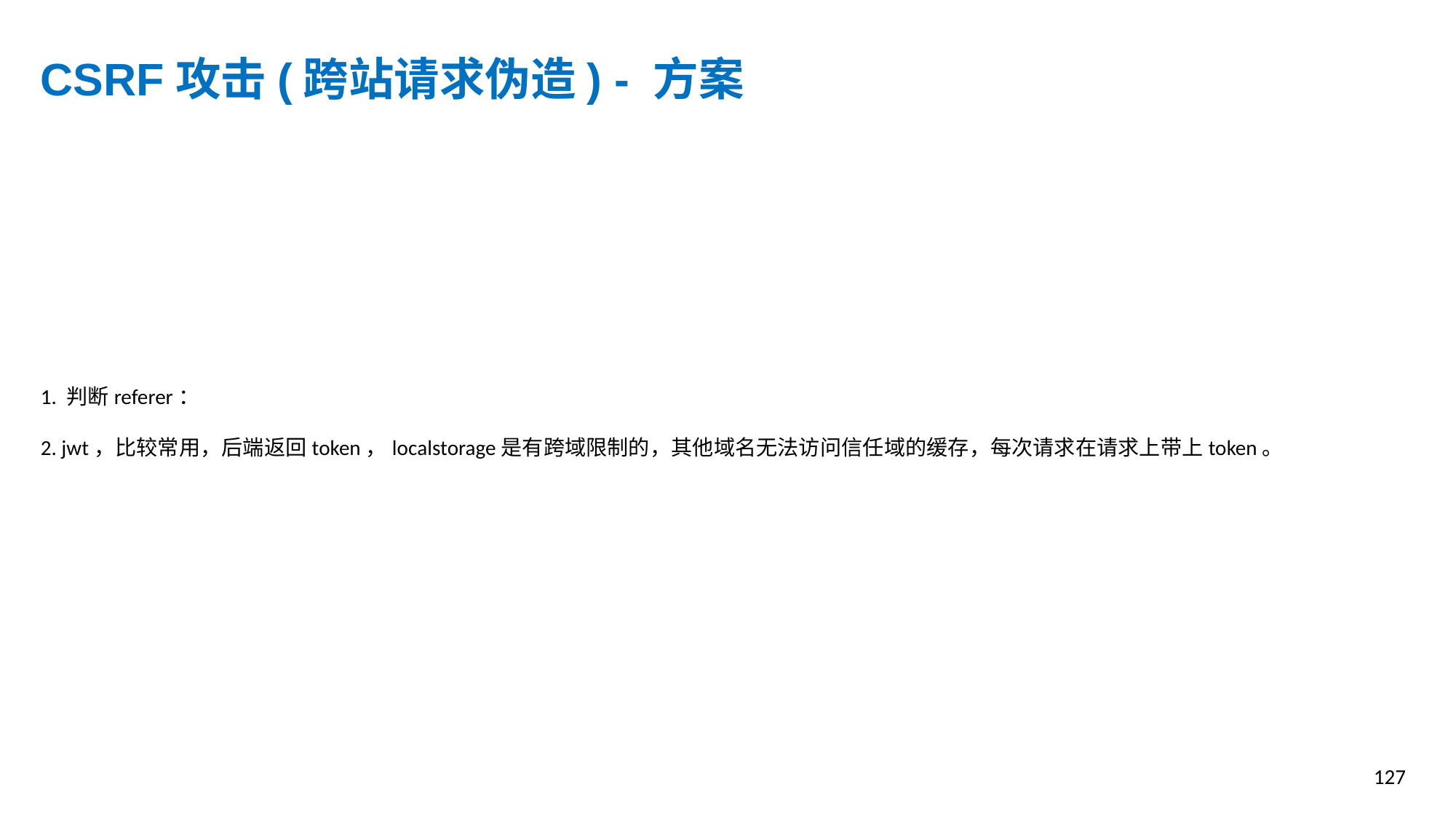

CSRF攻击(跨站请求伪造) - 方案
1. 判断referer：

2. jwt，比较常用，后端返回token，localstorage是有跨域限制的，其他域名无法访问信任域的缓存，每次请求在请求上带上token。

127